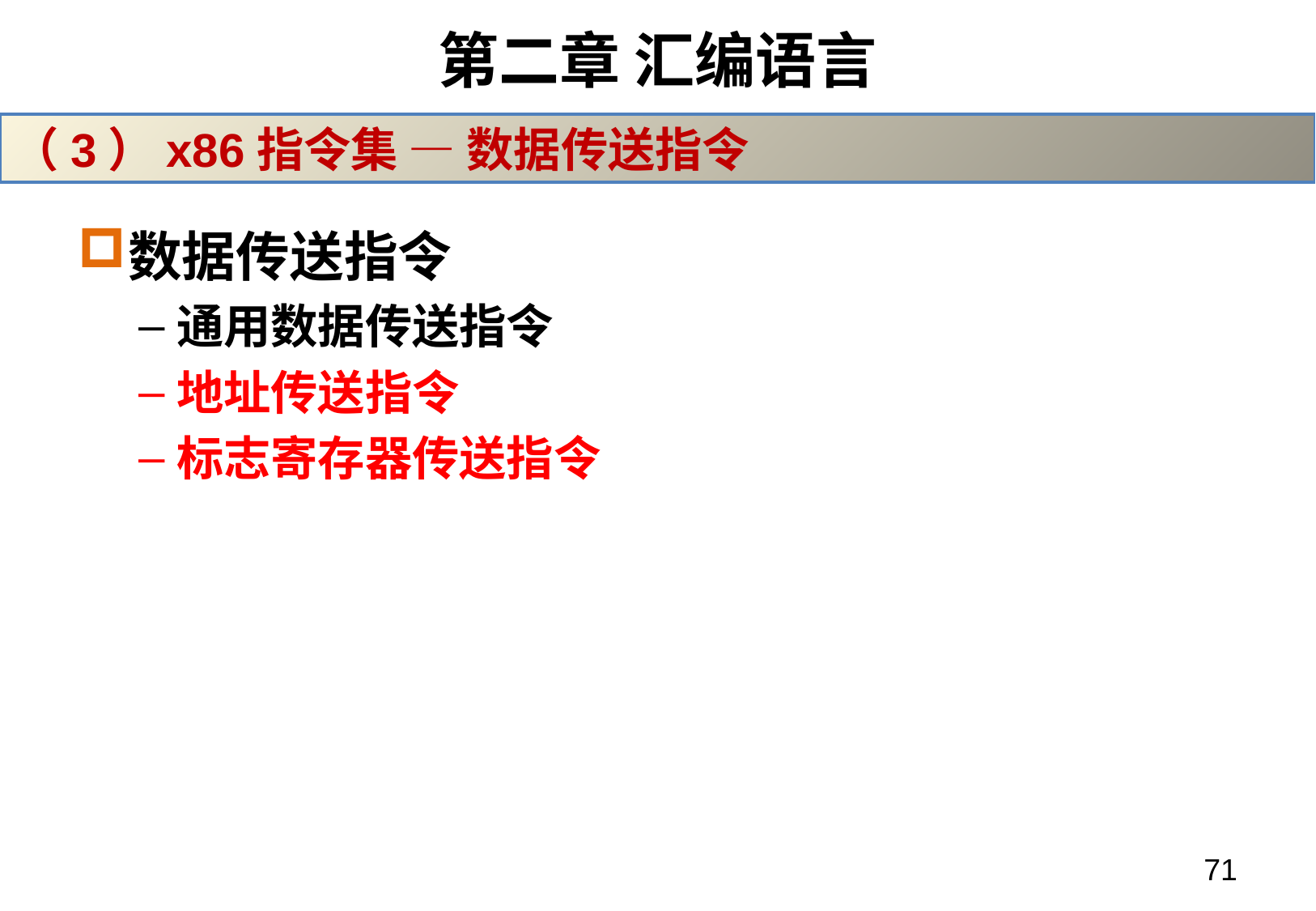

# 第二章 汇编语言
（3）x86指令集 — 数据传送指令
数据传送指令
通用数据传送指令
地址传送指令
标志寄存器传送指令
71